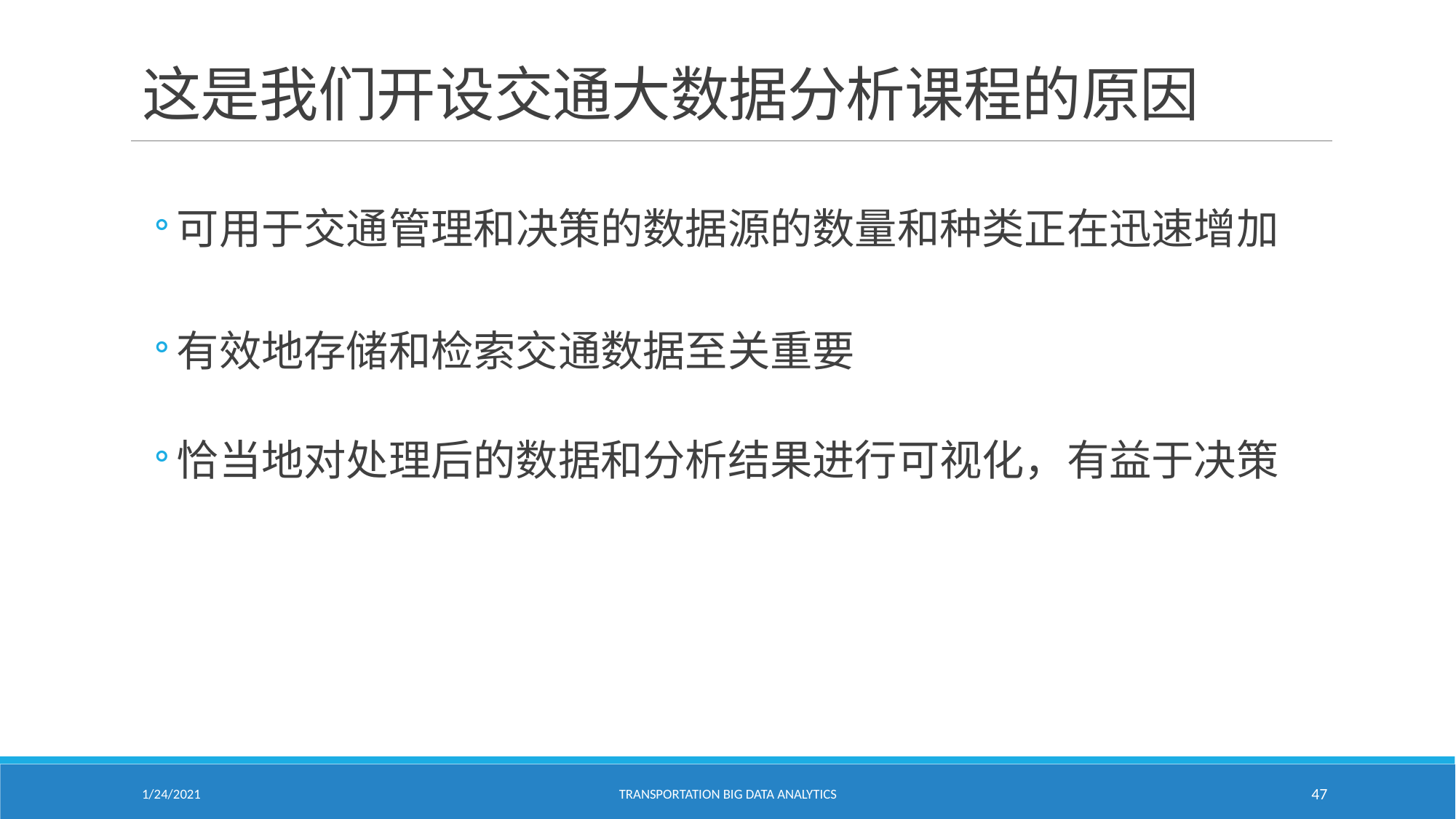

# 这是我们开设交通大数据分析课程的原因

可用于交通管理和决策的数据源的数量和种类正在迅速增加

有效地存储和检索交通数据至关重要

恰当地对处理后的数据和分析结果进行可视化，有益于决策
1/24/2021
Transportation Big Data Analytics
47